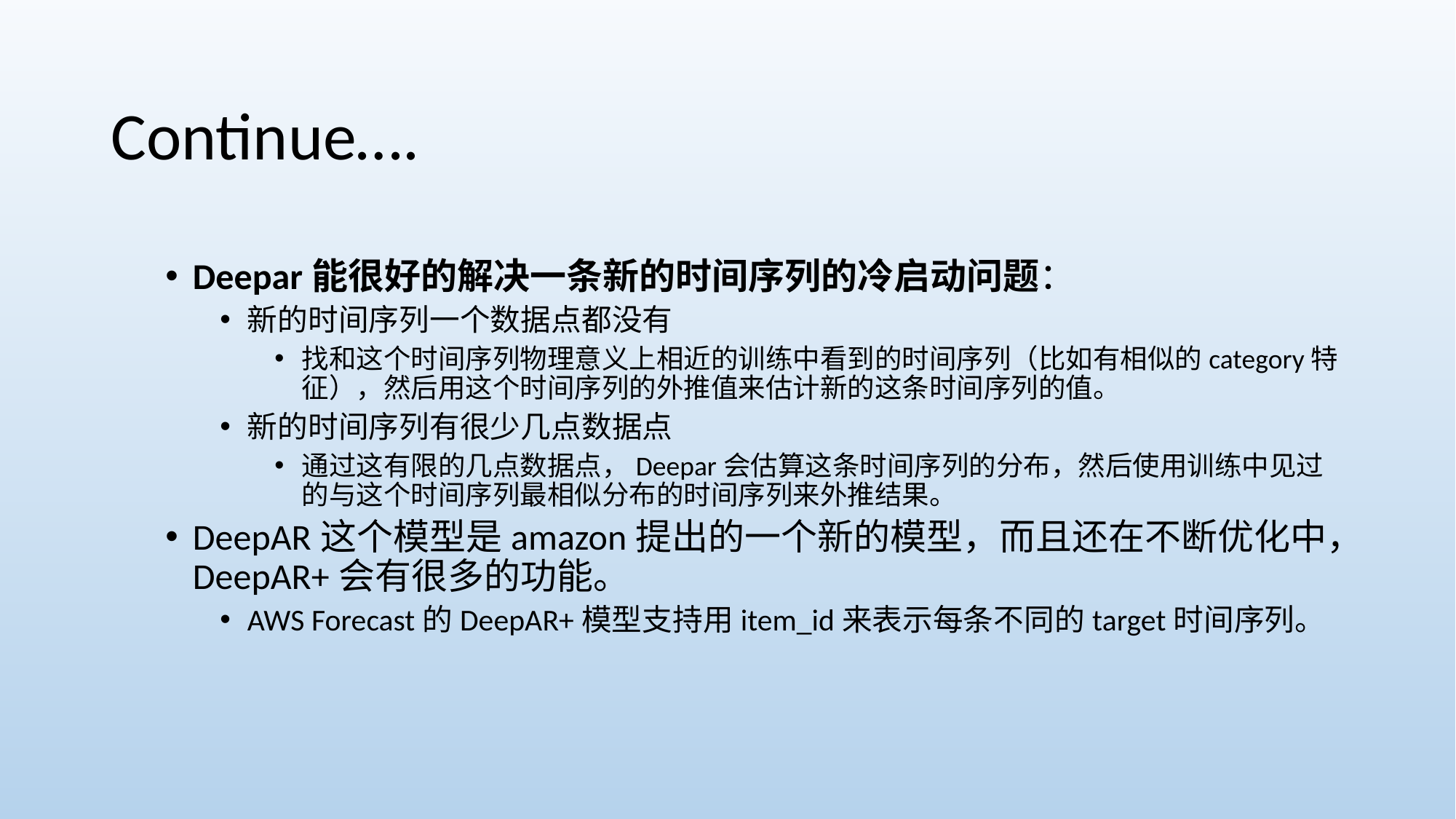

# Continue….
Deepar能很好的解决一条新的时间序列的冷启动问题：
新的时间序列一个数据点都没有
找和这个时间序列物理意义上相近的训练中看到的时间序列（比如有相似的category特征），然后用这个时间序列的外推值来估计新的这条时间序列的值。
新的时间序列有很少几点数据点
通过这有限的几点数据点，Deepar会估算这条时间序列的分布，然后使用训练中见过的与这个时间序列最相似分布的时间序列来外推结果。
DeepAR这个模型是amazon提出的一个新的模型，而且还在不断优化中，DeepAR+会有很多的功能。
AWS Forecast的DeepAR+模型支持用item_id来表示每条不同的target时间序列。